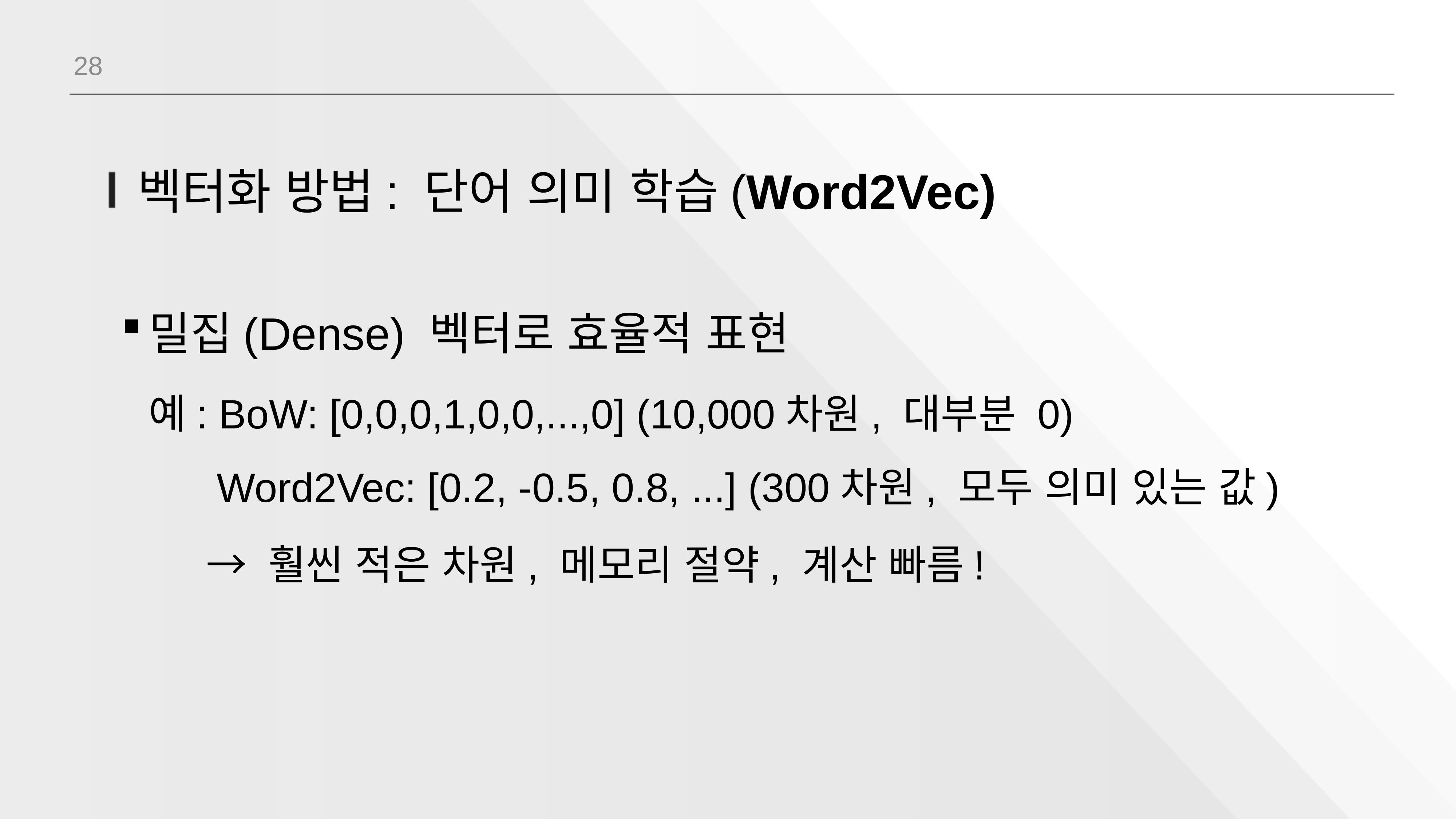

28
# 벡터화 방법: 단어 의미 학습(Word2Vec)
밀집(Dense) 벡터로 효율적 표현
예: BoW: [0,0,0,1,0,0,...,0] (10,000차원, 대부분 0)
      Word2Vec: [0.2, -0.5, 0.8, ...] (300차원, 모두 의미 있는 값)
     → 훨씬 적은 차원, 메모리 절약, 계산 빠름!